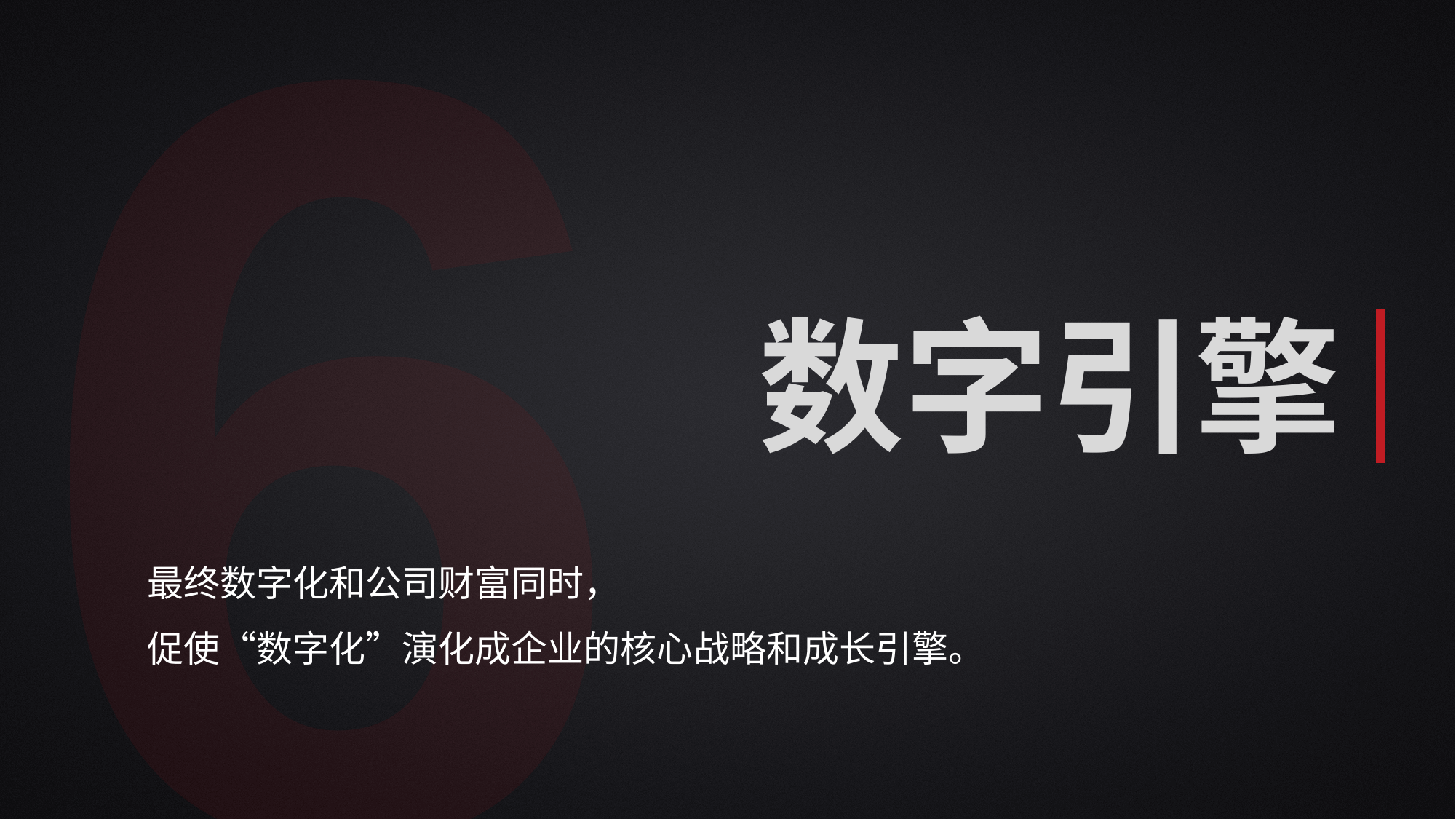

6
数字引擎
最终数字化和公司财富同时，
促使“数字化”演化成企业的核心战略和成长引擎。